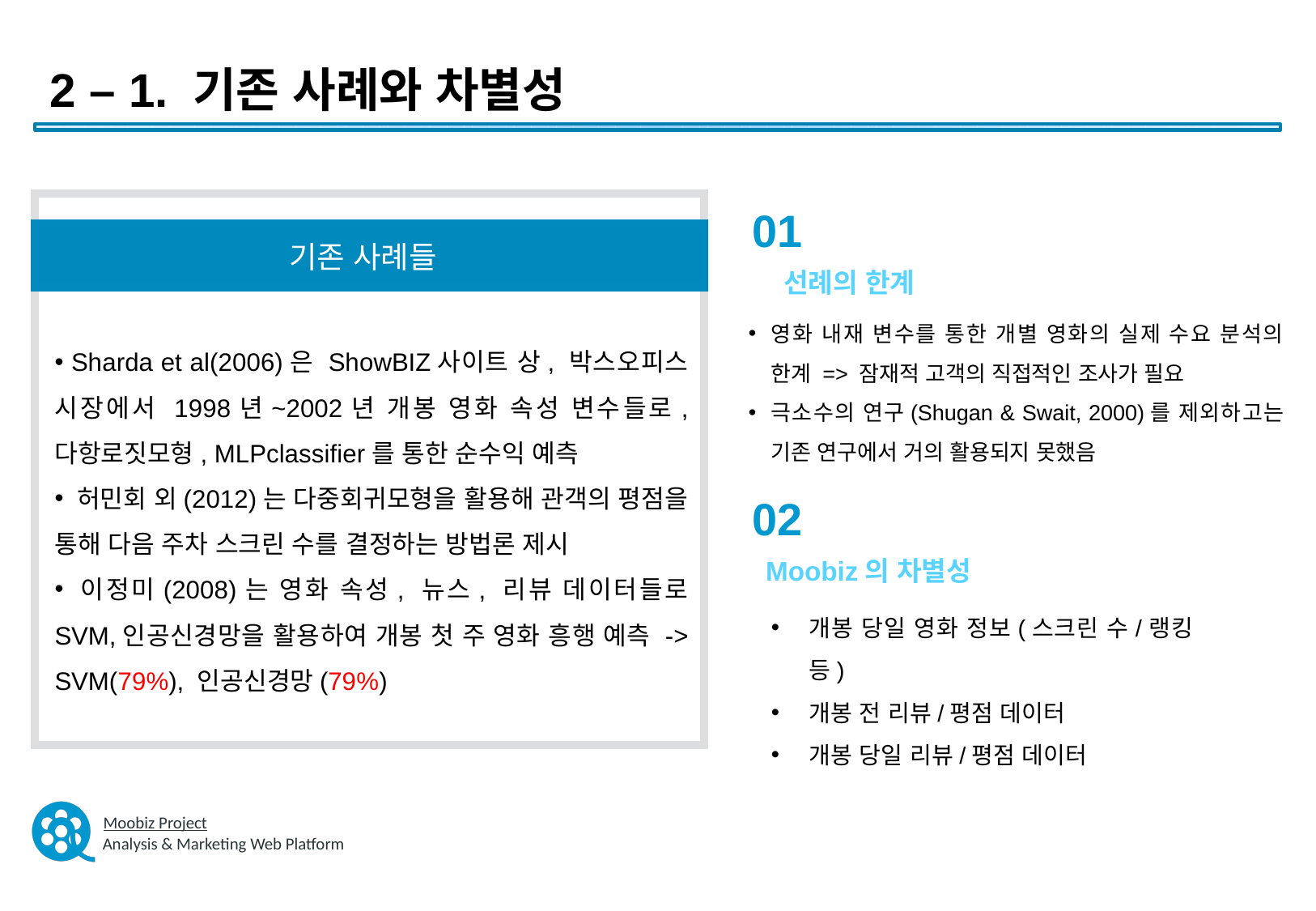

2 – 1. 기존 사례와 차별성

기존 사례들
 Sharda et al(2006)은 ShowBIZ사이트 상, 박스오피스 시장에서 1998년~2002년 개봉 영화 속성 변수들로, 다항로짓모형, MLPclassifier를 통한 순수익 예측
 허민회 외(2012)는 다중회귀모형을 활용해 관객의 평점을 통해 다음 주차 스크린 수를 결정하는 방법론 제시
 이정미(2008)는 영화 속성, 뉴스, 리뷰 데이터들로 SVM,인공신경망을 활용하여 개봉 첫 주 영화 흥행 예측 -> SVM(79%), 인공신경망(79%)
01
선례의 한계ㄴ
선례의 한계
영화 내재 변수를 통한 개별 영화의 실제 수요 분석의 한계 => 잠재적 고객의 직접적인 조사가 필요
극소수의 연구(Shugan & Swait, 2000)를 제외하고는 기존 연구에서 거의 활용되지 못했음
개봉 당일 영화 정보(스크린 수/랭킹 등)
개봉 전 리뷰/평점 데이터
개봉 당일 리뷰/평점 데이터

02
Moobiz의 차별성